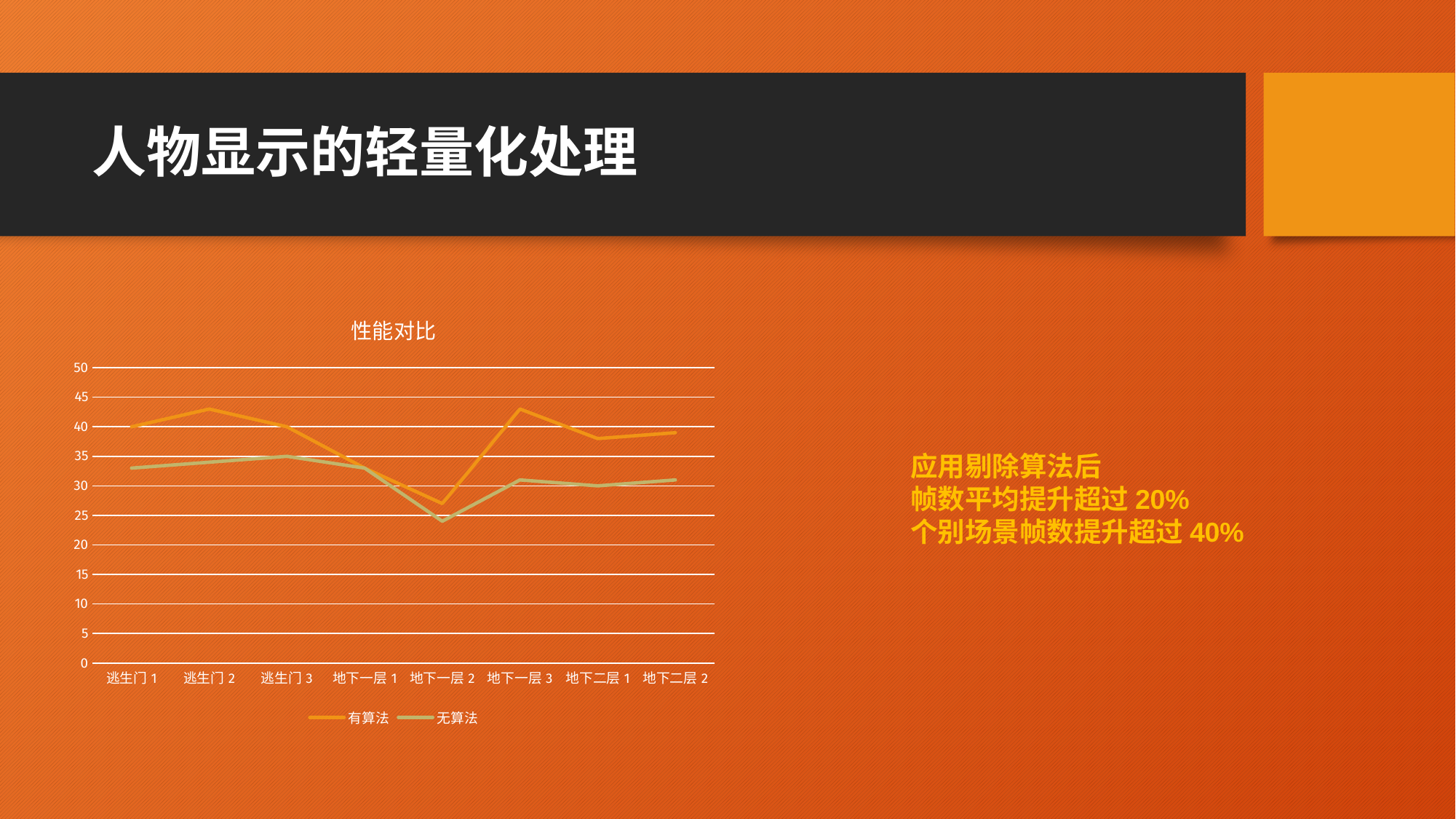

# 人物显示的轻量化处理

### Chart: 性能对比

| Category | 有算法 | 无算法 |
|---|---|---|
| 逃生门1 | 40.0 | 33.0 |
| 逃生门2 | 43.0 | 34.0 |
| 逃生门3 | 40.0 | 35.0 |
| 地下一层1 | 33.0 | 33.0 |
| 地下一层2 | 27.0 | 24.0 |
| 地下一层3 | 43.0 | 31.0 |
| 地下二层1 | 38.0 | 30.0 |
| 地下二层2 | 39.0 | 31.0 |
应用剔除算法后
帧数平均提升超过20%
个别场景帧数提升超过40%